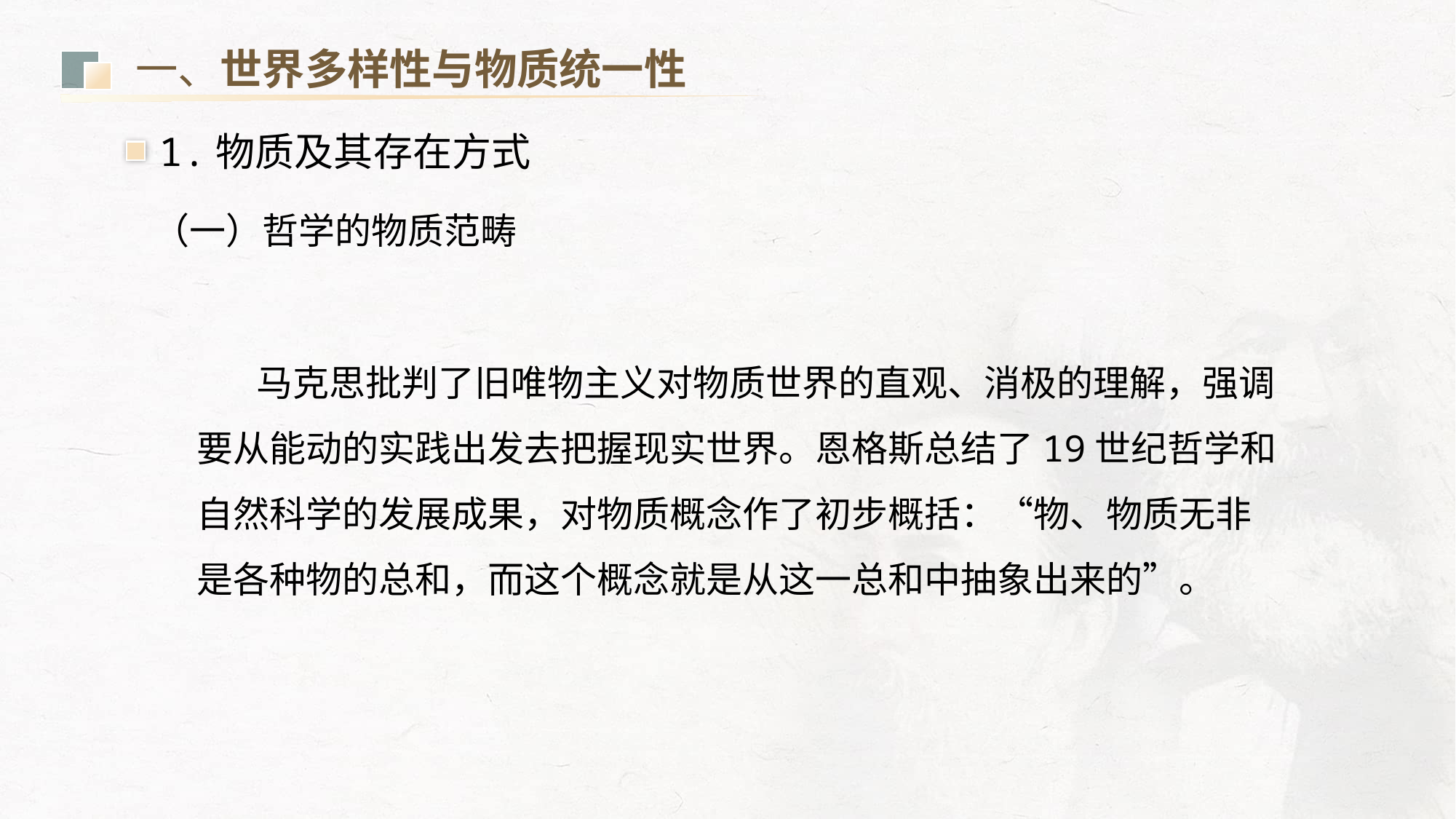

一、世界多样性与物质统一性

1.物质及其存在方式

（一）哲学的物质范畴
马克思批判了旧唯物主义对物质世界的直观、消极的理解，强调要从能动的实践出发去把握现实世界。恩格斯总结了19世纪哲学和自然科学的发展成果，对物质概念作了初步概括：“物、物质无非是各种物的总和，而这个概念就是从这一总和中抽象出来的”。